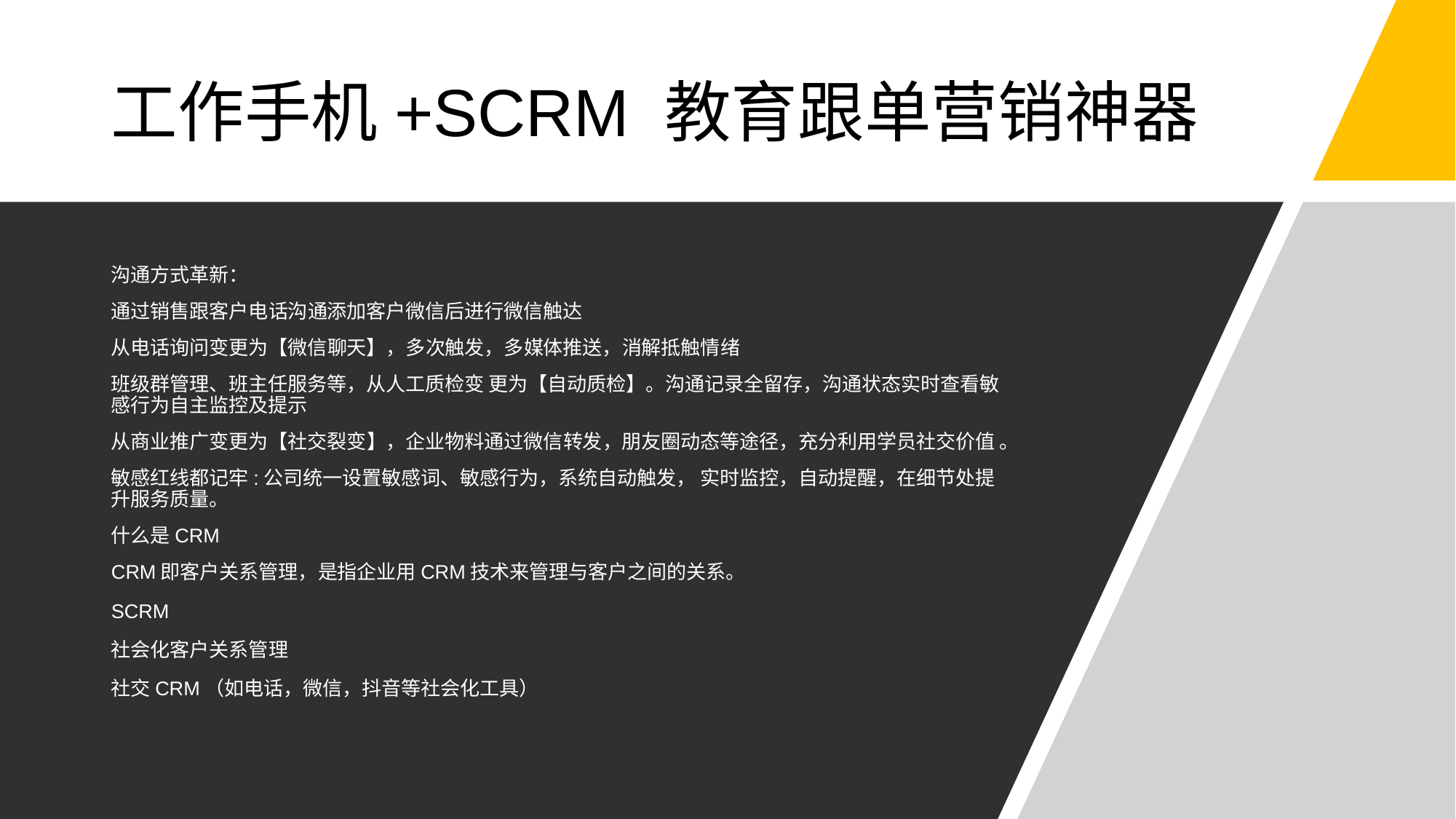

# 工作手机+SCRM 教育跟单营销神器

沟通方式革新：
通过销售跟客户电话沟通添加客户微信后进行微信触达
从电话询问变更为【微信聊天】，多次触发，多媒体推送，消解抵触情绪
班级群管理、班主任服务等，从人工质检变 更为【自动质检】。沟通记录全留存，沟通状态实时查看敏感行为自主监控及提示
从商业推广变更为【社交裂变】，企业物料通过微信转发，朋友圈动态等途径，充分利用学员社交价值 。
敏感红线都记牢:公司统一设置敏感词、敏感行为，系统自动触发， 实时监控，自动提醒，在细节处提升服务质量。
什么是CRM
CRM即客户关系管理，是指企业用CRM技术来管理与客户之间的关系。
SCRM
社会化客户关系管理
社交CRM（如电话，微信，抖音等社会化工具）